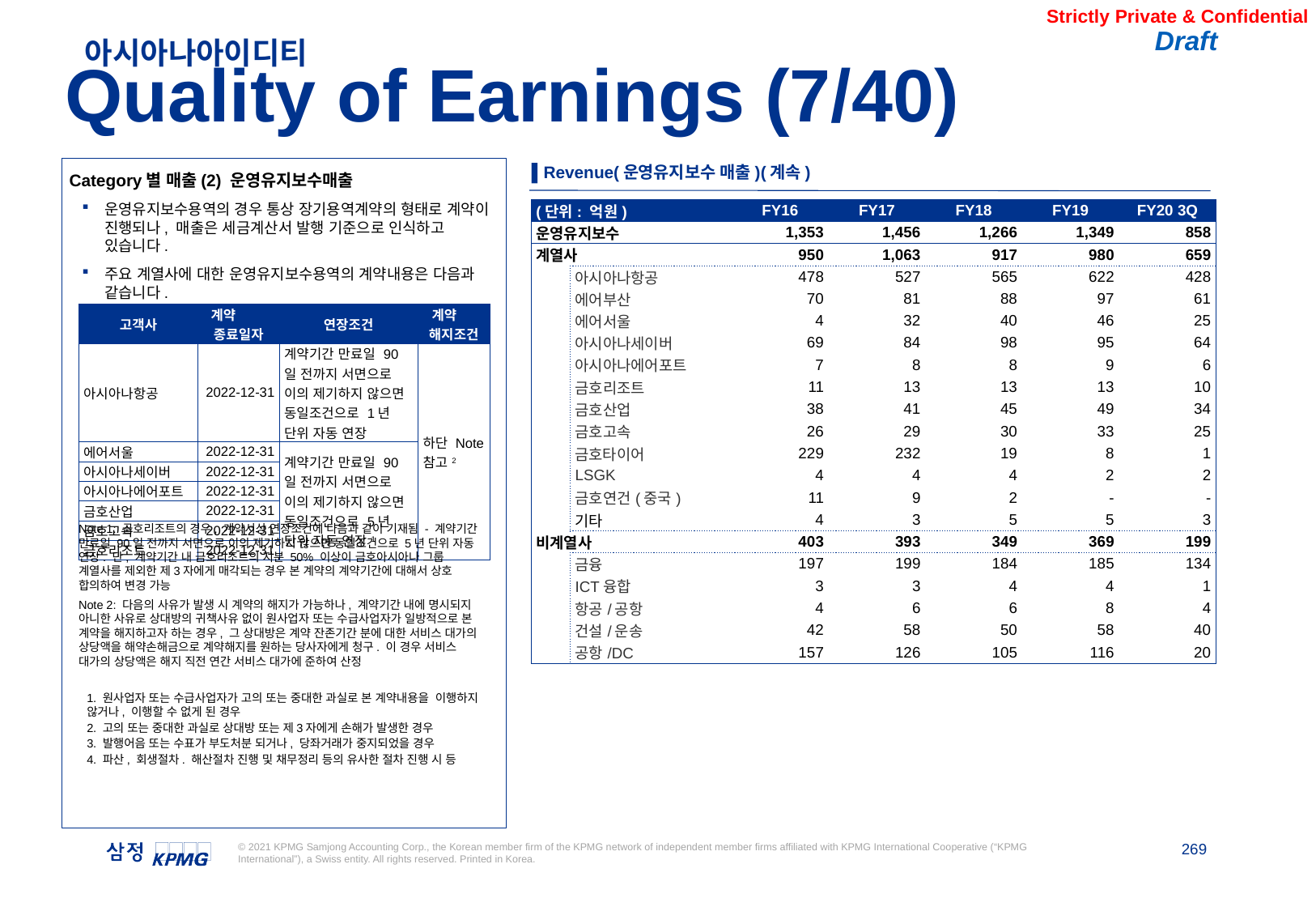

아시아나아이디티
Quality of Earnings (7/40)
▌Revenue(운영유지보수 매출)(계속)

Category별 매출(2) 운영유지보수매출
운영유지보수용역의 경우 통상 장기용역계약의 형태로 계약이 진행되나, 매출은 세금계산서 발행 기준으로 인식하고 있습니다.
주요 계열사에 대한 운영유지보수용역의 계약내용은 다음과 같습니다.

| (단위: 억원) |  | FY16 | FY17 | FY18 | FY19 | FY20 3Q |
| --- | --- | --- | --- | --- | --- | --- |
| 운영유지보수 |  | 1,353 | 1,456 | 1,266 | 1,349 | 858 |
| 계열사 |  | 950 | 1,063 | 917 | 980 | 659 |
|  | 아시아나항공 | 478 | 527 | 565 | 622 | 428 |
|  | 에어부산 | 70 | 81 | 88 | 97 | 61 |
|  | 에어서울 | 4 | 32 | 40 | 46 | 25 |
|  | 아시아나세이버 | 69 | 84 | 98 | 95 | 64 |
|  | 아시아나에어포트 | 7 | 8 | 8 | 9 | 6 |
|  | 금호리조트 | 11 | 13 | 13 | 13 | 10 |
|  | 금호산업 | 38 | 41 | 45 | 49 | 34 |
|  | 금호고속 | 26 | 29 | 30 | 33 | 25 |
|  | 금호타이어 | 229 | 232 | 19 | 8 | 1 |
|  | LSGK | 4 | 4 | 4 | 2 | 2 |
|  | 금호연건(중국) | 11 | 9 | 2 | - | - |
|  | 기타 | 4 | 3 | 5 | 5 | 3 |
| 비계열사 |  | 403 | 393 | 349 | 369 | 199 |
|  | 금융 | 197 | 199 | 184 | 185 | 134 |
|  | ICT융합 | 3 | 3 | 4 | 4 | 1 |
|  | 항공/공항 | 4 | 6 | 6 | 8 | 4 |
|  | 건설/운송 | 42 | 58 | 50 | 58 | 40 |
|  | 공항/DC | 157 | 126 | 105 | 116 | 20 |
| 고객사 | 계약 종료일자 | 연장조건 | 계약 해지조건 |
| --- | --- | --- | --- |
| 아시아나항공 | 2022-12-31 | 계약기간 만료일 90일 전까지 서면으로 이의 제기하지 않으면 동일조건으로 1년 단위 자동 연장 | 하단 Note참고2 |
| 에어서울 | 2022-12-31 | 계약기간 만료일 90일 전까지 서면으로 이의 제기하지 않으면 동일조건으로 5년 단위 자동 연장1 |  |
| 아시아나세이버 | 2022-12-31 |  |  |
| 아시아나에어포트 | 2022-12-31 |  |  |
| 금호산업 | 2022-12-31 |  |  |
| 금호고속 | 2022-12-31 |  |  |
| 금호리조트 | 2022-12-31 |  |  |
Note 1: 금호리조트의 경우, 계약서상 연장조건에 다음과 같이 기재됨 - 계약기간 만료일 90일 전까지 서면으로 이의 제기하지 않으면 동일조건으로 5년 단위 자동 연장. 단, 계약기간 내 금호리조트의 지분 50% 이상이 금호아시아나 그룹 계열사를 제외한 제3자에게 매각되는 경우 본 계약의 계약기간에 대해서 상호 합의하여 변경 가능
Note 2: 다음의 사유가 발생 시 계약의 해지가 가능하나, 계약기간 내에 명시되지 아니한 사유로 상대방의 귀책사유 없이 원사업자 또는 수급사업자가 일방적으로 본 계약을 해지하고자 하는 경우, 그 상대방은 계약 잔존기간 분에 대한 서비스 대가의 상당액을 해약손해금으로 계약해지를 원하는 당사자에게 청구. 이 경우 서비스 대가의 상당액은 해지 직전 연간 서비스 대가에 준하여 산정
1. 원사업자 또는 수급사업자가 고의 또는 중대한 과실로 본 계약내용을  이행하지 않거나, 이행할 수 없게 된 경우
2. 고의 또는 중대한 과실로 상대방 또는 제3자에게 손해가 발생한 경우
3. 발행어음 또는 수표가 부도처분 되거나, 당좌거래가 중지되었을 경우
4. 파산, 회생절차. 해산절차 진행 및 채무정리 등의 유사한 절차 진행 시 등